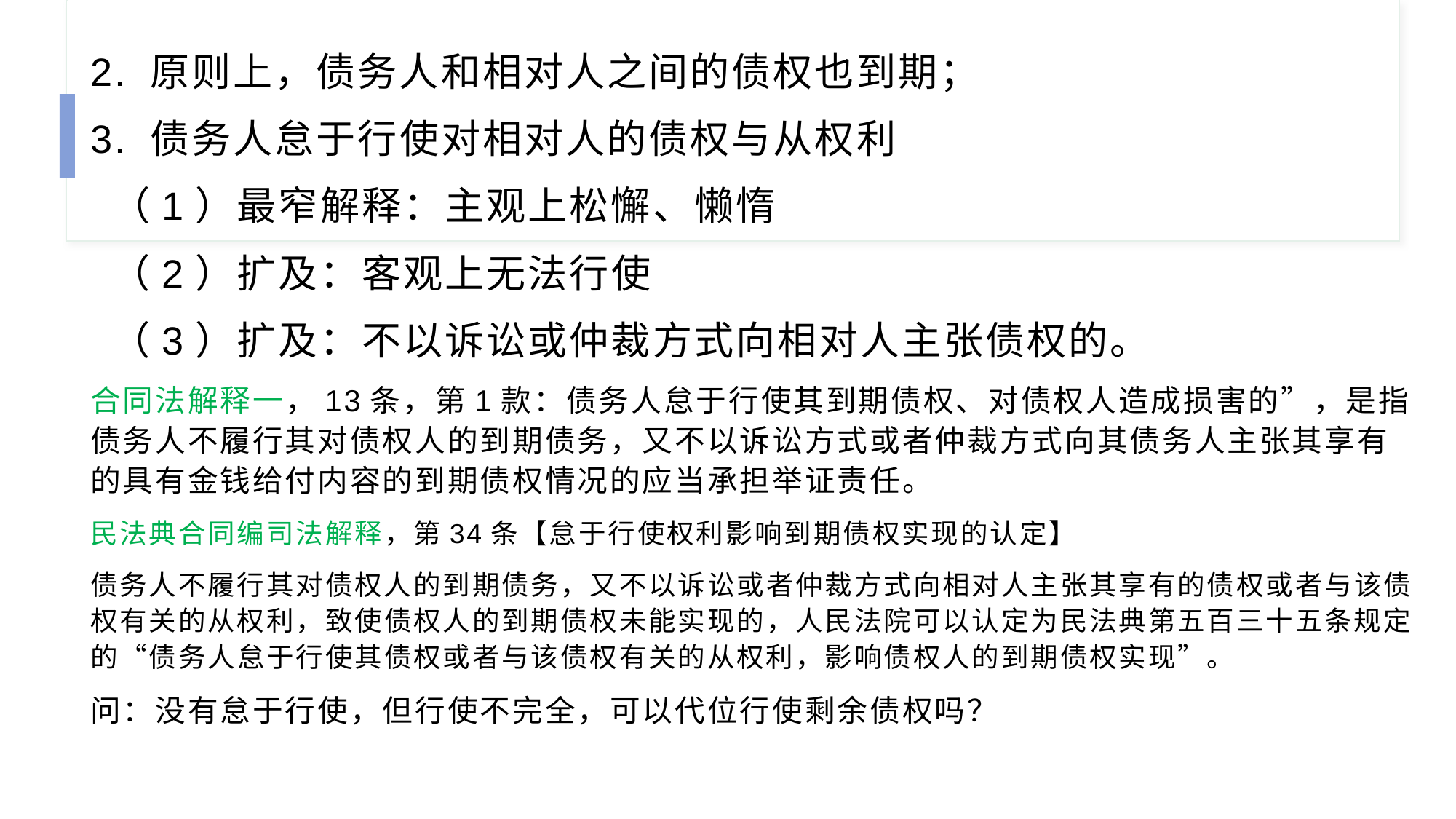

2. 原则上，债务人和相对人之间的债权也到期；
3. 债务人怠于行使对相对人的债权与从权利
 （1）最窄解释：主观上松懈、懒惰
 （2）扩及：客观上无法行使
 （3）扩及：不以诉讼或仲裁方式向相对人主张债权的。
合同法解释一，13条，第1款：债务人怠于行使其到期债权、对债权人造成损害的”，是指债务人不履行其对债权人的到期债务，又不以诉讼方式或者仲裁方式向其债务人主张其享有的具有金钱给付内容的到期债权情况的应当承担举证责任。
民法典合同编司法解释，第34条【怠于行使权利影响到期债权实现的认定】
债务人不履行其对债权人的到期债务，又不以诉讼或者仲裁方式向相对人主张其享有的债权或者与该债权有关的从权利，致使债权人的到期债权未能实现的，人民法院可以认定为民法典第五百三十五条规定的“债务人怠于行使其债权或者与该债权有关的从权利，影响债权人的到期债权实现”。
问：没有怠于行使，但行使不完全，可以代位行使剩余债权吗？